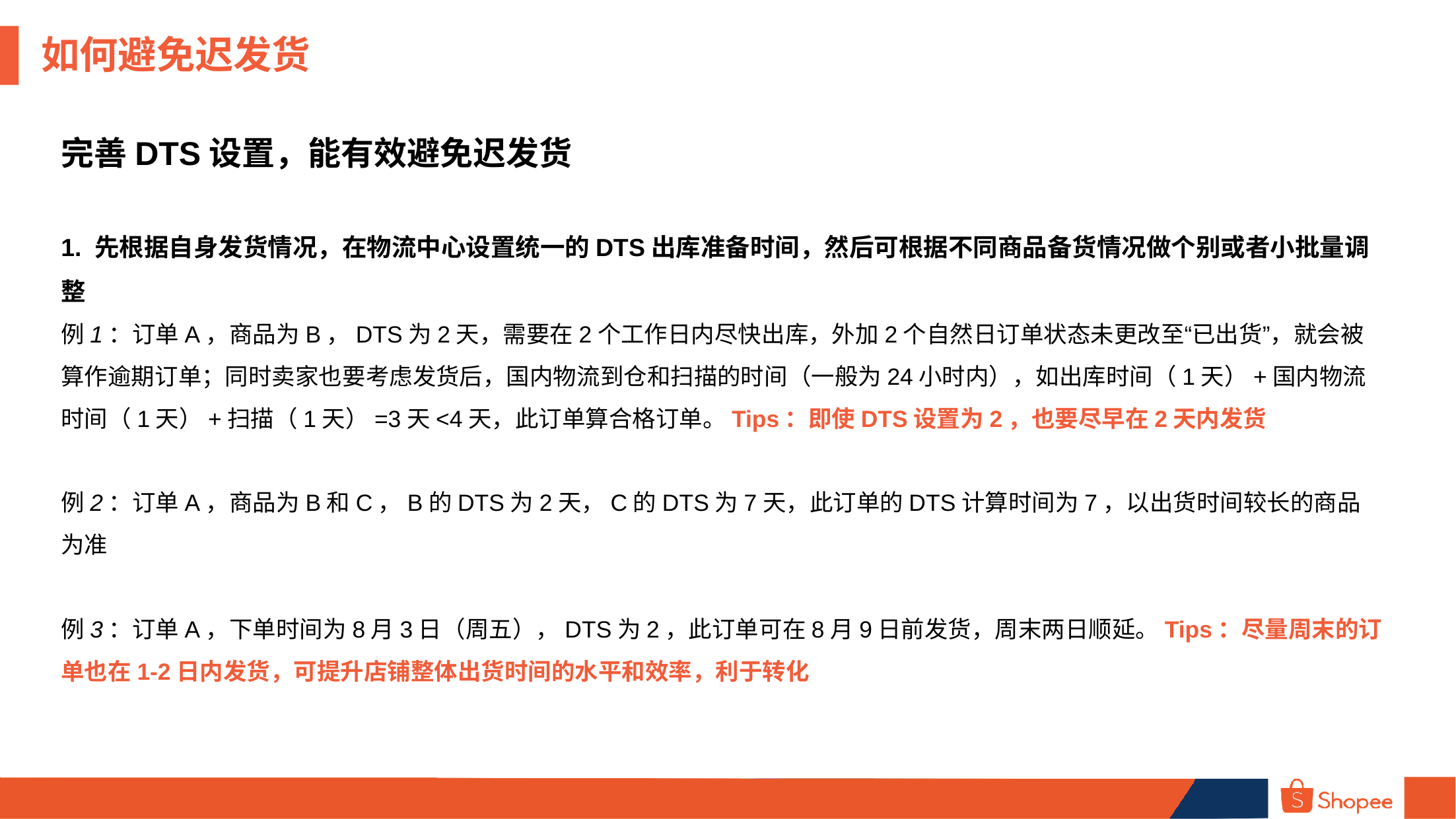

如何避免迟发货
完善DTS设置，能有效避免迟发货

1. 先根据自身发货情况，在物流中心设置统一的DTS出库准备时间，然后可根据不同商品备货情况做个别或者小批量调整
例1：订单A，商品为B，DTS为2天，需要在2个工作日内尽快出库，外加2个自然日订单状态未更改至“已出货”，就会被算作逾期订单；同时卖家也要考虑发货后，国内物流到仓和扫描的时间（一般为24小时内），如出库时间（1天）+国内物流时间（1天）+扫描（1天）=3天<4天，此订单算合格订单。Tips：即使DTS设置为2，也要尽早在2天内发货

例2：订单A，商品为B和C，B的DTS为2天，C的DTS为7天，此订单的DTS计算时间为7，以出货时间较长的商品为准

例3：订单A，下单时间为8月3日（周五），DTS为2，此订单可在8月9日前发货，周末两日顺延。Tips：尽量周末的订单也在1-2日内发货，可提升店铺整体出货时间的水平和效率，利于转化